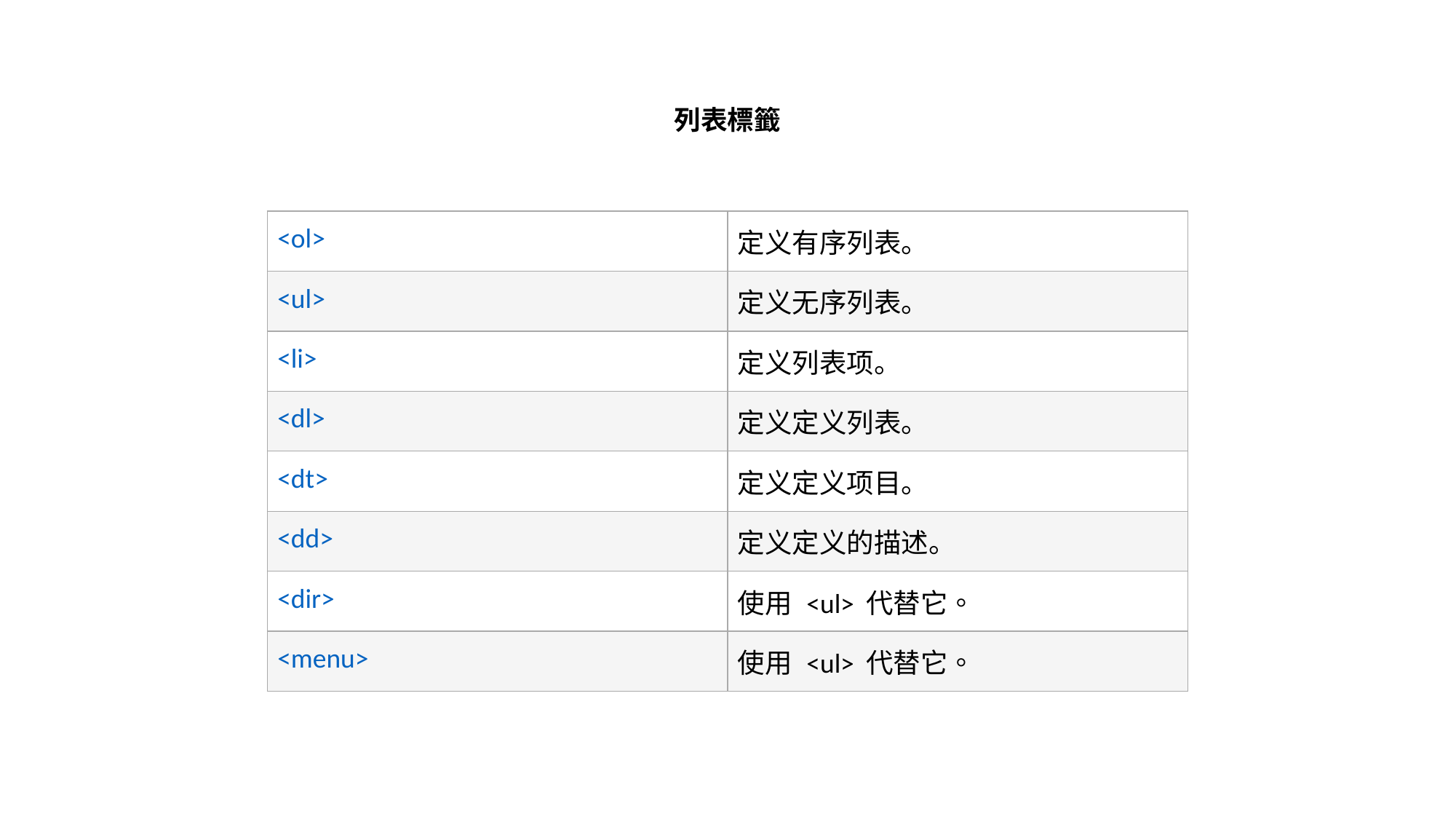

# 列表標籤
| <ol> | 定义有序列表。 |
| --- | --- |
| <ul> | 定义无序列表。 |
| <li> | 定义列表项。 |
| <dl> | 定义定义列表。 |
| <dt> | 定义定义项目。 |
| <dd> | 定义定义的描述。 |
| <dir> | 使用 <ul> 代替它。 |
| <menu> | 使用 <ul> 代替它。 |